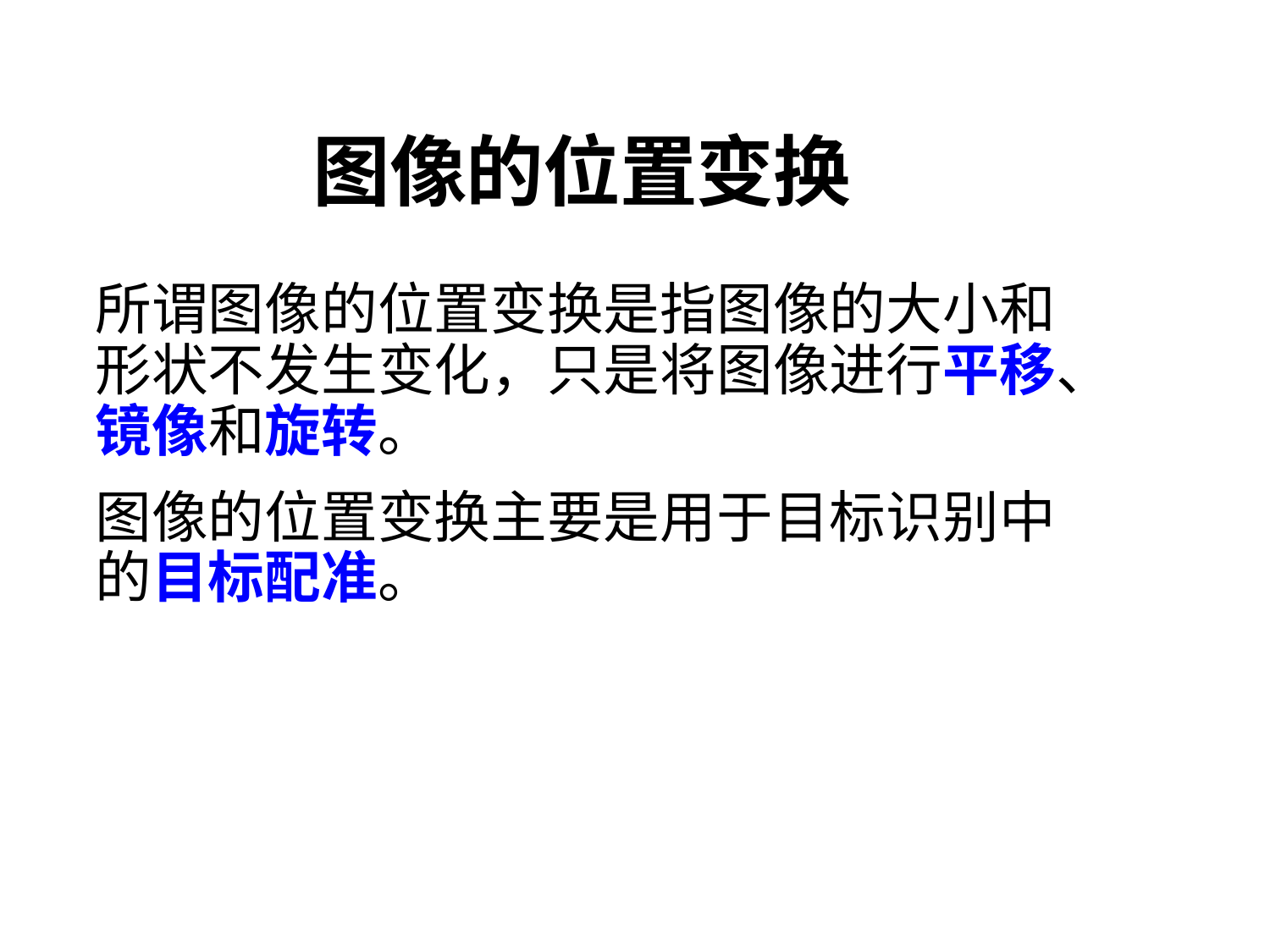

# 图像的位置变换
所谓图像的位置变换是指图像的大小和形状不发生变化，只是将图像进行平移、镜像和旋转。
图像的位置变换主要是用于目标识别中的目标配准。